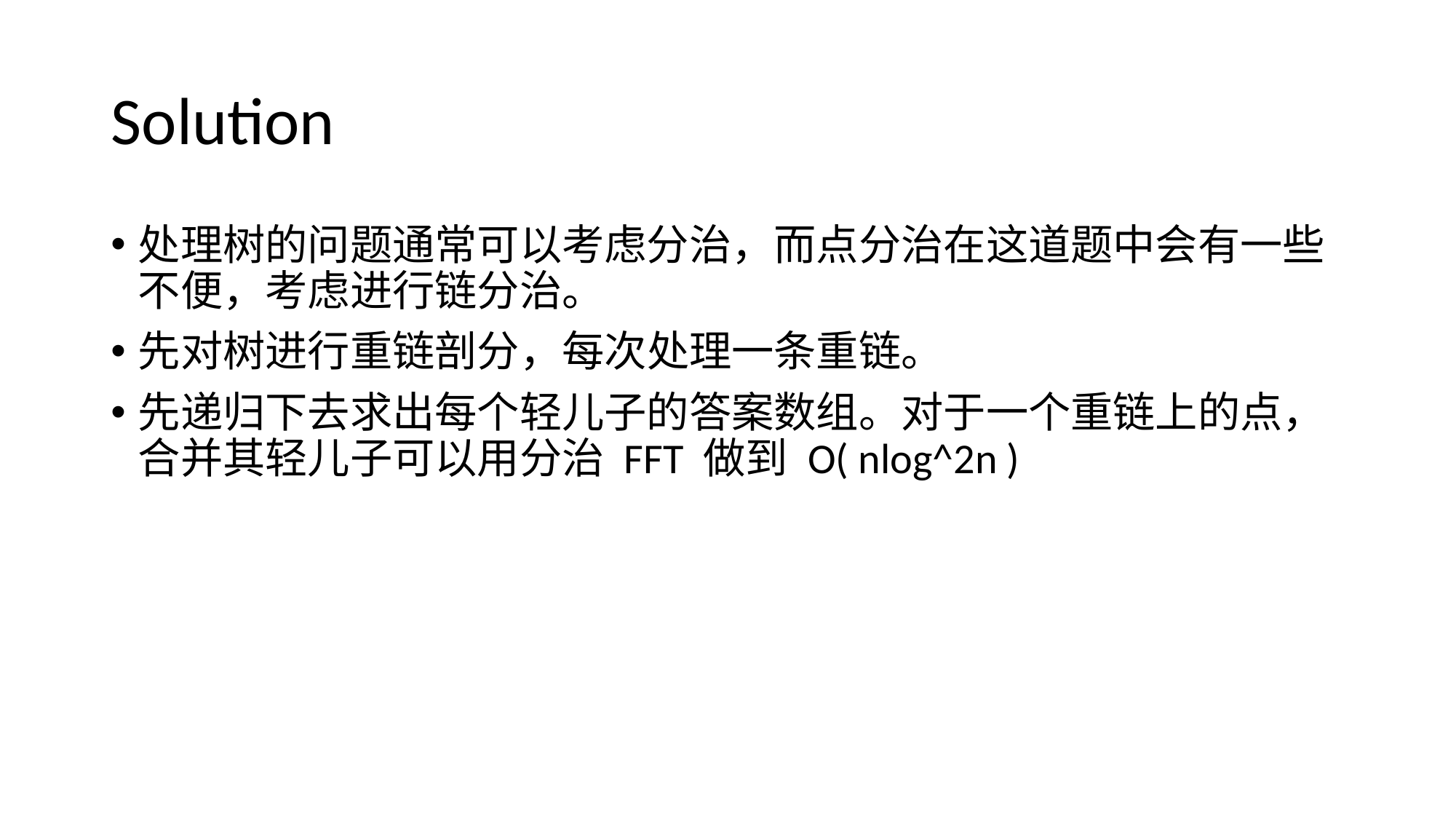

# Solution
处理树的问题通常可以考虑分治，而点分治在这道题中会有一些不便，考虑进行链分治。
先对树进行重链剖分，每次处理一条重链。
先递归下去求出每个轻儿子的答案数组。对于一个重链上的点，合并其轻儿子可以用分治 FFT 做到 O( nlog^2n )